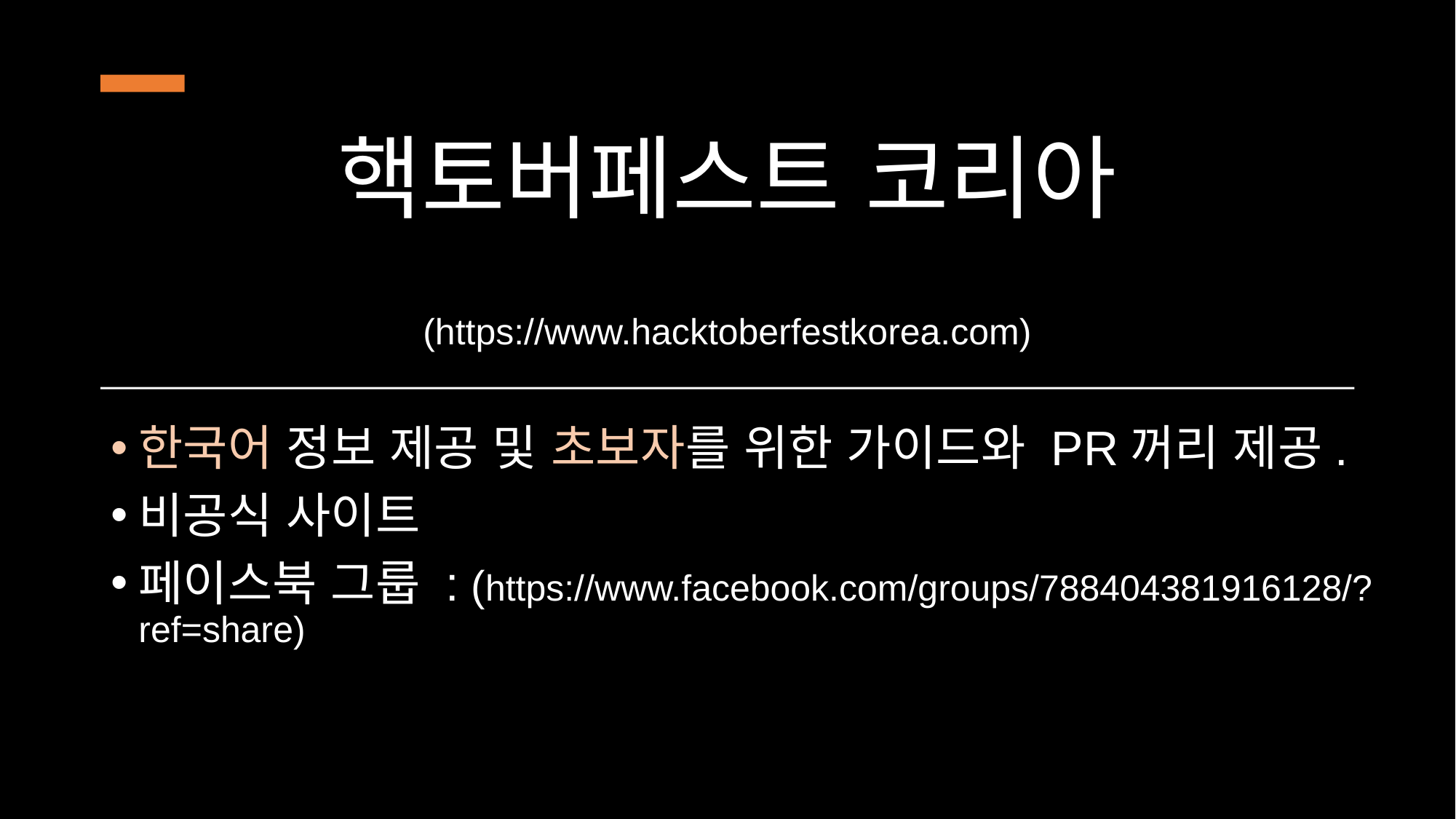

# 핵토버페스트 코리아 (https://www.hacktoberfestkorea.com)

한국어 정보 제공 및 초보자를 위한 가이드와 PR꺼리 제공.
비공식 사이트
페이스북 그룹 : (https://www.facebook.com/groups/788404381916128/?ref=share)
#hacktoberfest #hacktoberfestseoul